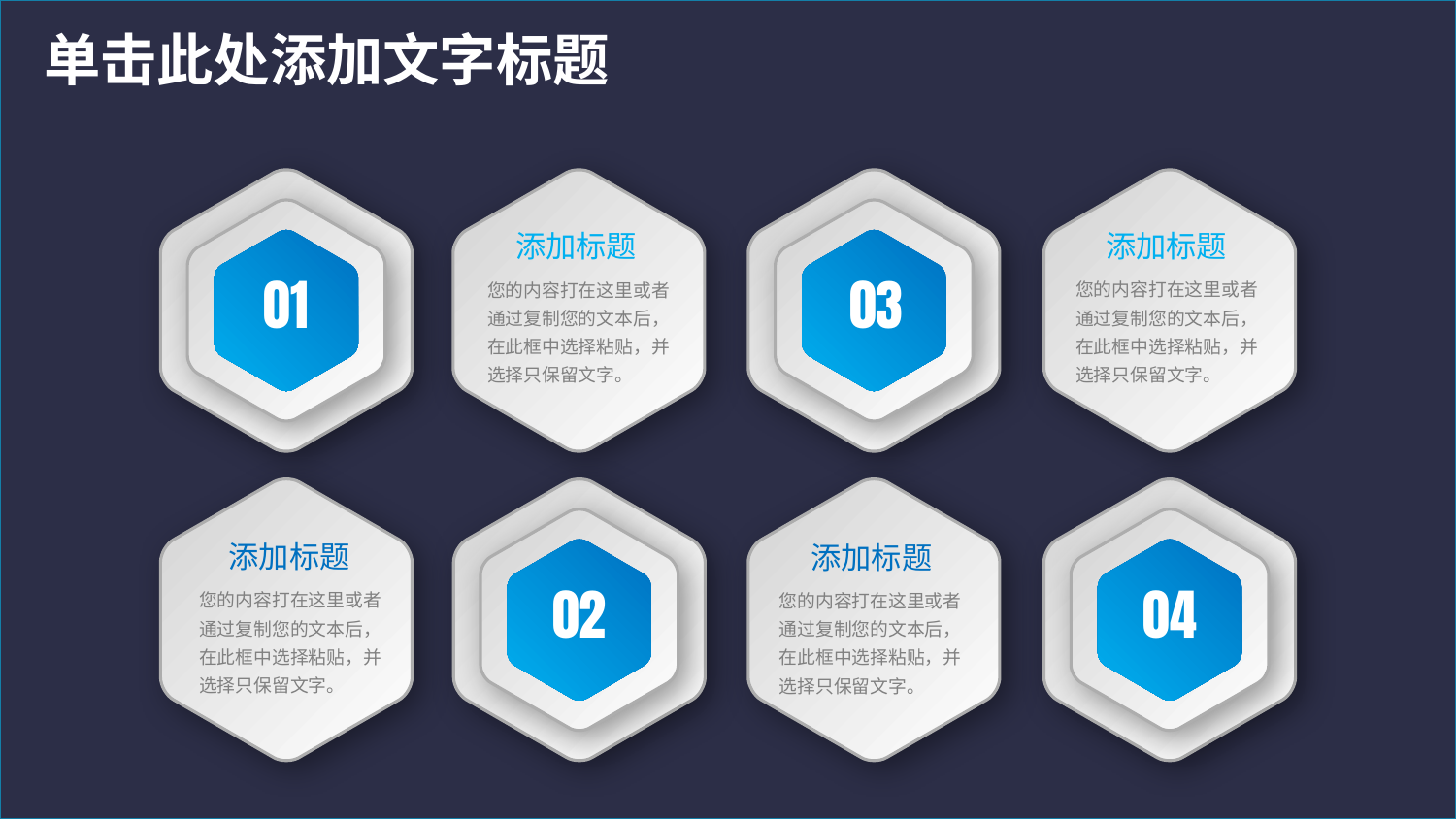

添加标题
您的内容打在这里或者通过复制您的文本后，在此框中选择粘贴，并选择只保留文字。
添加标题
您的内容打在这里或者通过复制您的文本后，在此框中选择粘贴，并选择只保留文字。

01
03

添加标题
您的内容打在这里或者通过复制您的文本后，在此框中选择粘贴，并选择只保留文字。
添加标题
您的内容打在这里或者通过复制您的文本后，在此框中选择粘贴，并选择只保留文字。

02
04